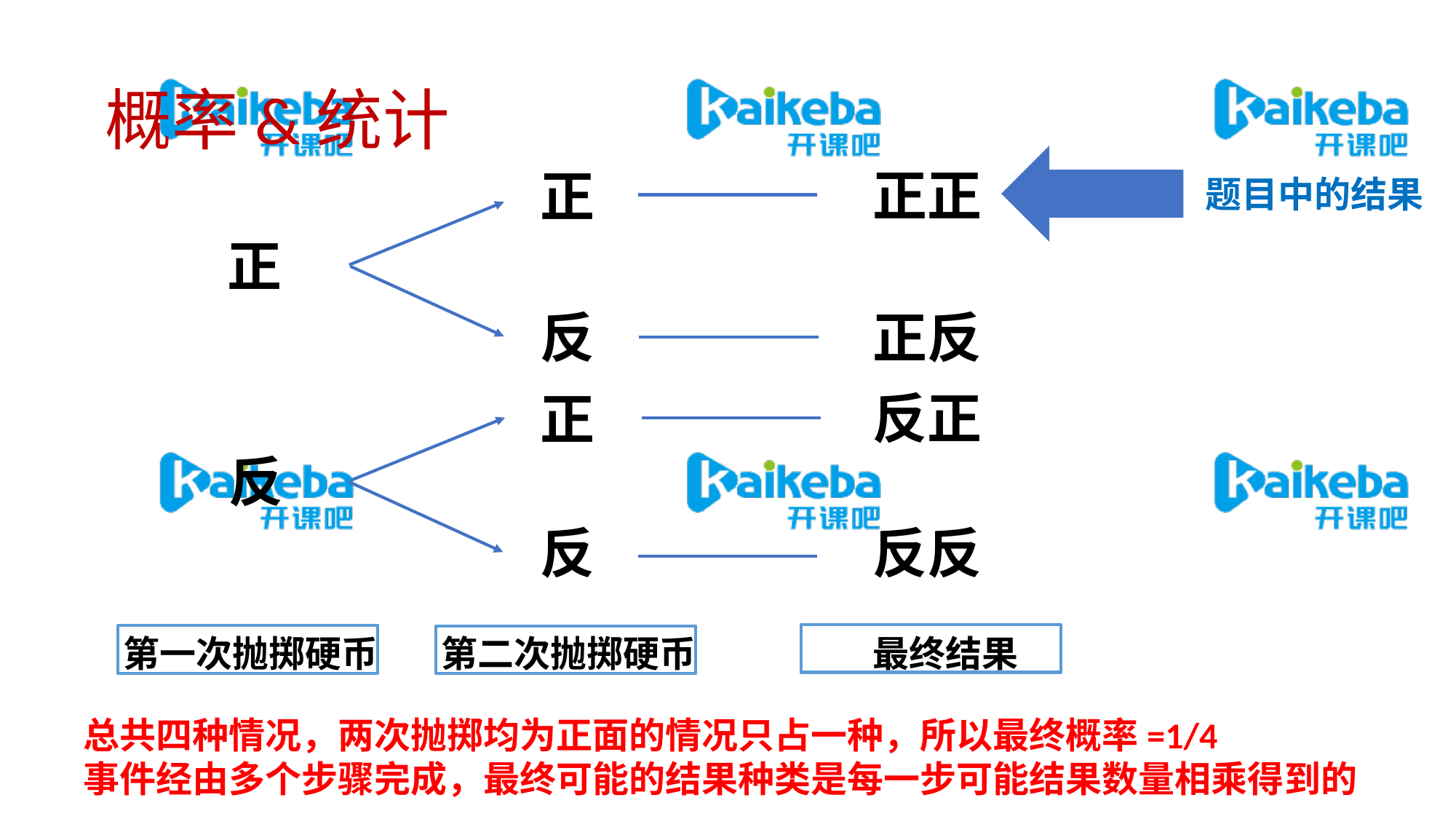

# 概率&统计

正正
正
题目中的结果

正

正反
反

反正
正

反

反
反反

第一次抛掷硬币
第二次抛掷硬币
最终结果

总共四种情况，两次抛掷均为正面的情况只占一种，所以最终概率=1/4
事件经由多个步骤完成，最终可能的结果种类是每一步可能结果数量相乘得到的